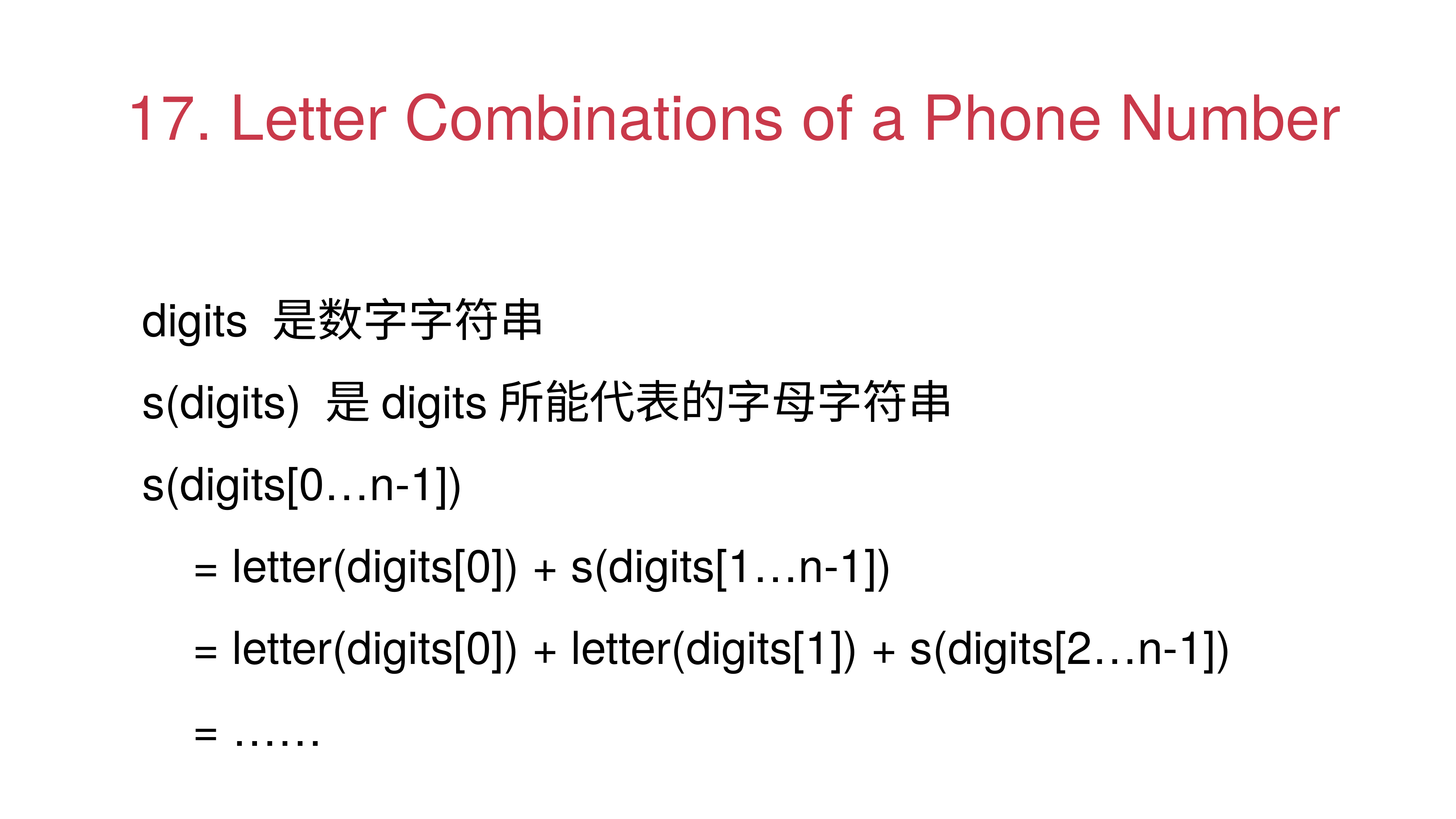

# 17. Letter Combinations of a Phone Number
digits 是数字字符串
s(digits) 是digits所能代表的字母字符串
s(digits[0…n-1])
    = letter(digits[0]) + s(digits[1…n-1])
    = letter(digits[0]) + letter(digits[1]) + s(digits[2…n-1])
    = ……